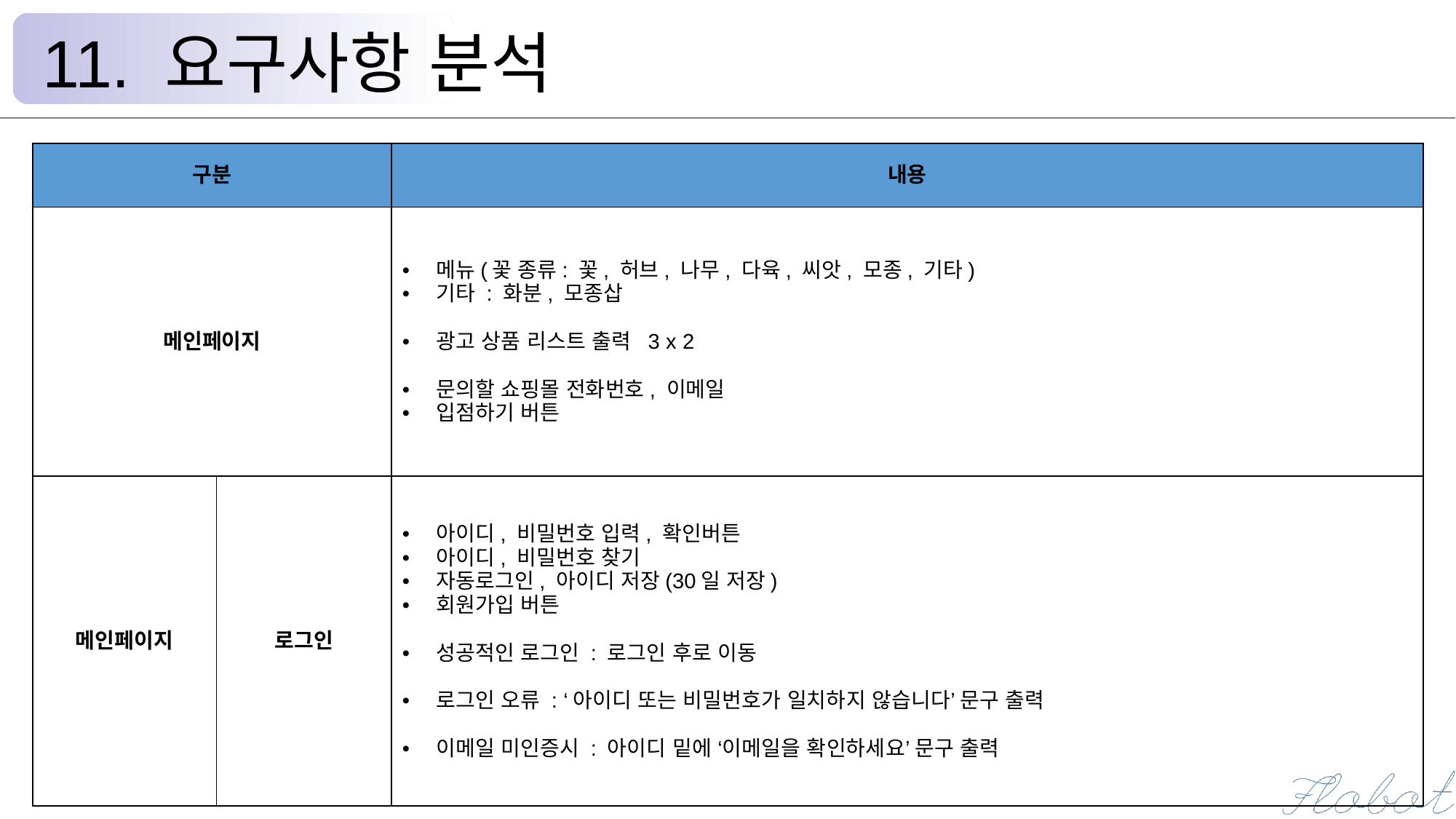

11. 요구사항 분석

| 구분 |  | 내용 |
| --- | --- | --- |
| 메인페이지 |  | 메뉴(꽃 종류: 꽃, 허브, 나무, 다육, 씨앗, 모종, 기타) 기타 : 화분, 모종삽 광고 상품 리스트 출력 3 x 2 문의할 쇼핑몰 전화번호, 이메일 입점하기 버튼 |
| 메인페이지 | 로그인 | 아이디, 비밀번호 입력, 확인버튼 아이디, 비밀번호 찾기 자동로그인, 아이디 저장(30일 저장) 회원가입 버튼 성공적인 로그인 : 로그인 후로 이동 로그인 오류 : ‘아이디 또는 비밀번호가 일치하지 않습니다’ 문구 출력 이메일 미인증시 : 아이디 밑에 ‘이메일을 확인하세요’ 문구 출력 |